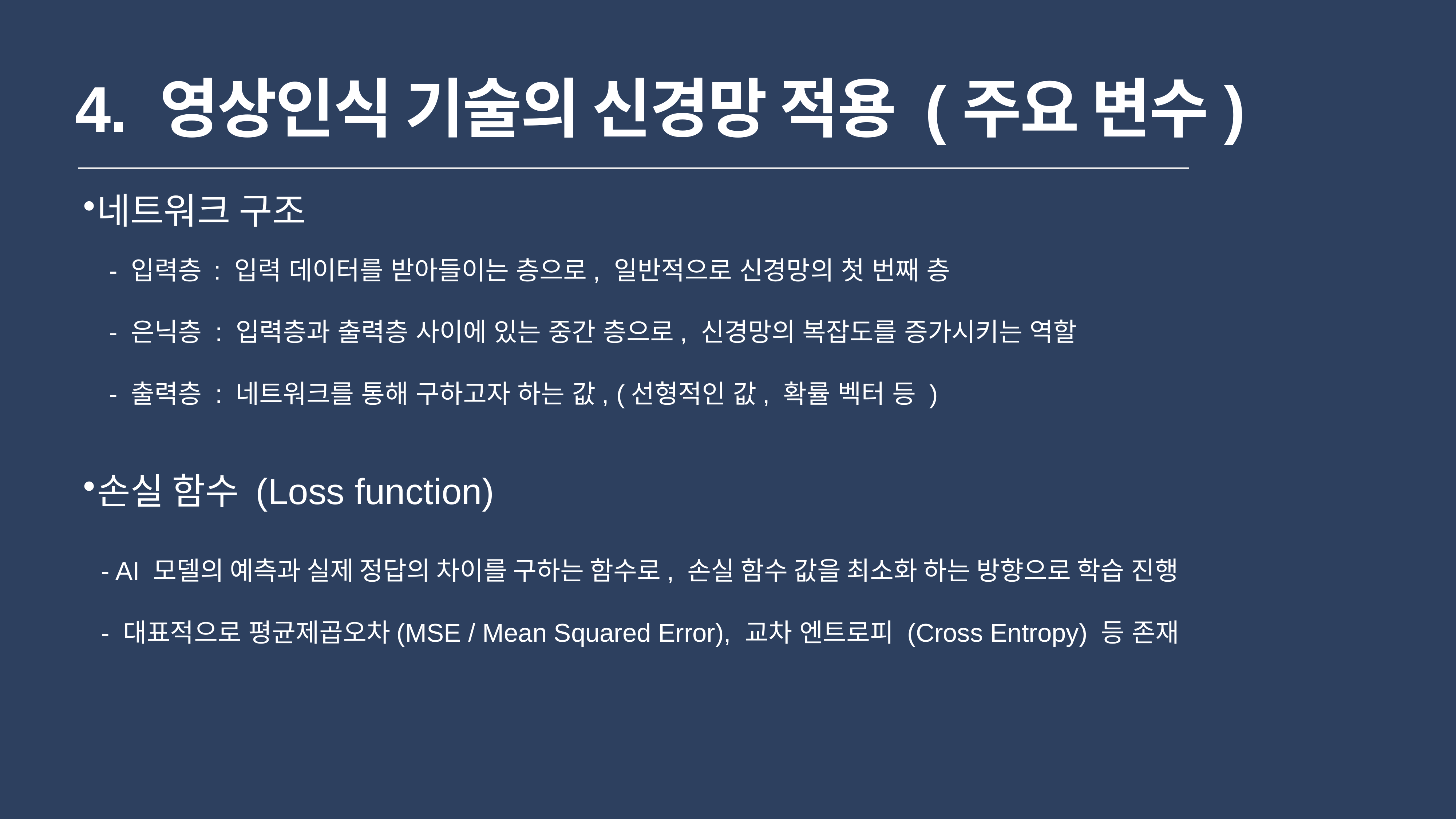

# 4. 영상인식 기술의 신경망 적용 (주요 변수)

네트워크 구조
- 입력층 : 입력 데이터를 받아들이는 층으로, 일반적으로 신경망의 첫 번째 층

- 은닉층 : 입력층과 출력층 사이에 있는 중간 층으로, 신경망의 복잡도를 증가시키는 역할

- 출력층 : 네트워크를 통해 구하고자 하는 값, (선형적인 값, 확률 벡터 등 )
손실 함수 (Loss function)
- AI 모델의 예측과 실제 정답의 차이를 구하는 함수로, 손실 함수 값을 최소화 하는 방향으로 학습 진행

- 대표적으로 평균제곱오차(MSE / Mean Squared Error), 교차 엔트로피 (Cross Entropy) 등 존재